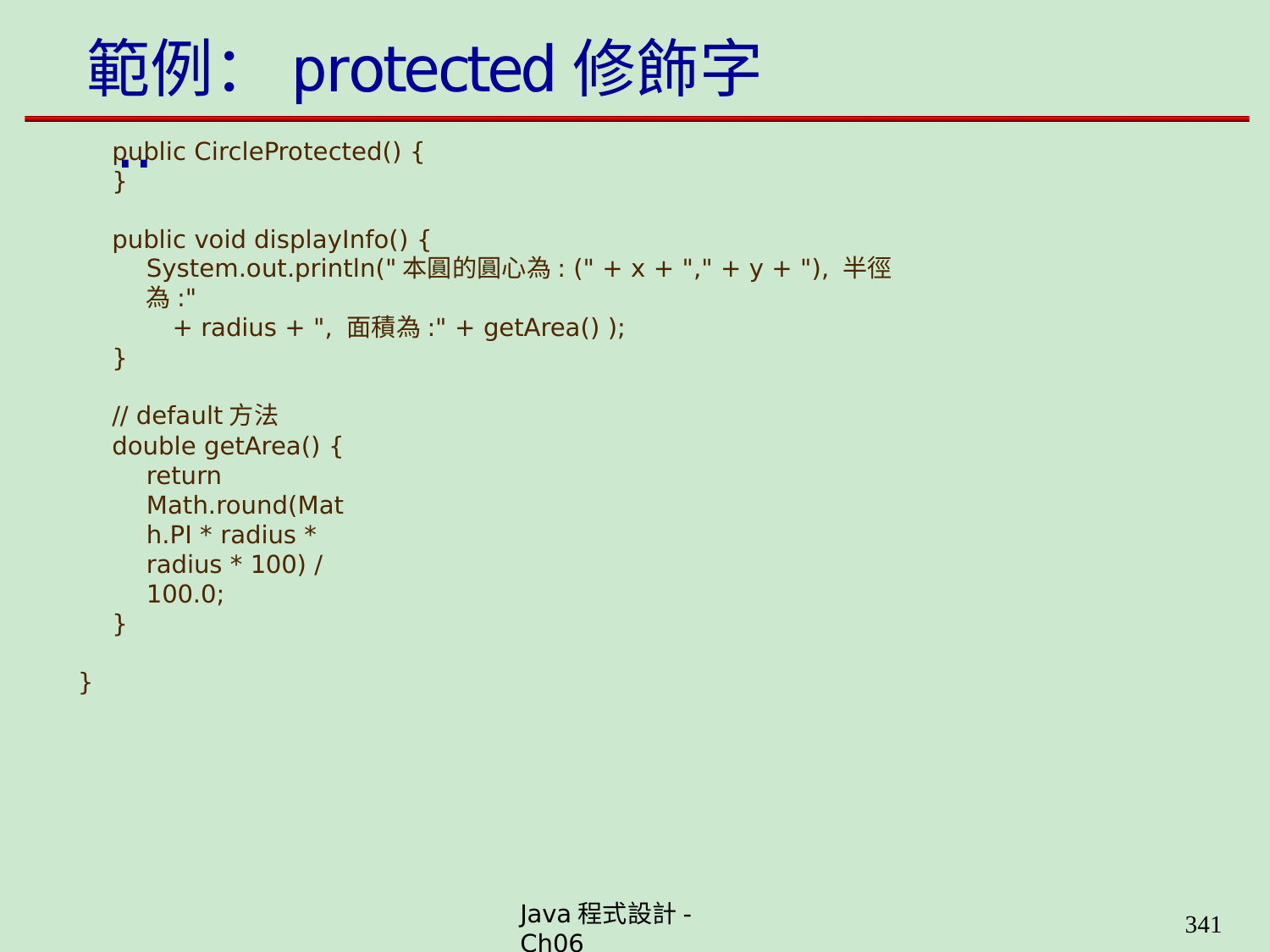

# 範例：protected修飾字 ..
public CircleProtected() {
}

public void displayInfo() {
System.out.println("本圓的圓心為: (" + x + "," + y + "), 半徑為:"
+ radius + ", 面積為:" + getArea() );
}

// default方法 double getArea() {
return Math.round(Math.PI * radius * radius * 100) / 100.0;
}

}
Java程式設計-Ch06
341